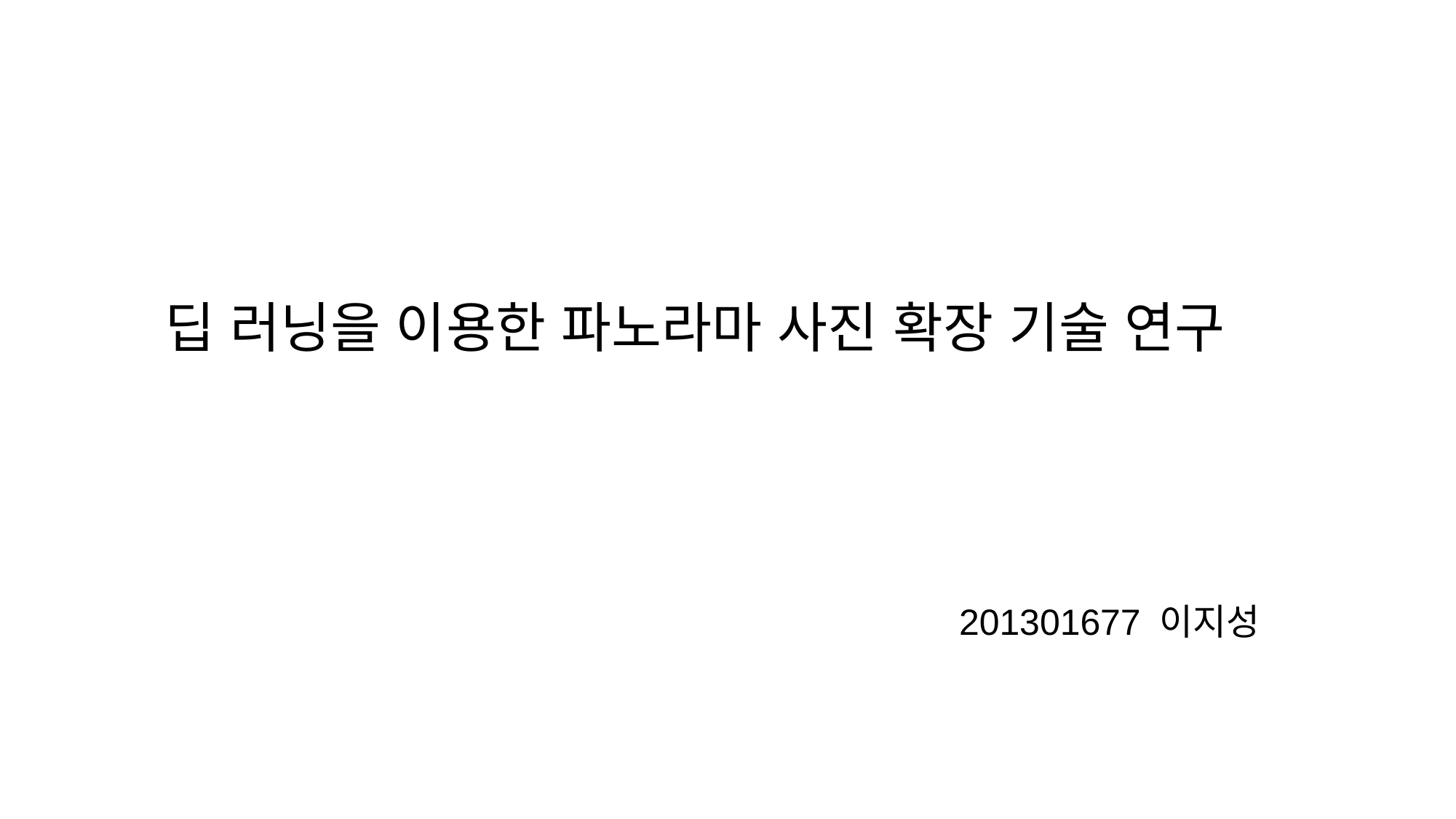

# 딥 러닝을 이용한 파노라마 사진 확장 기술 연구

							201301677 이지성